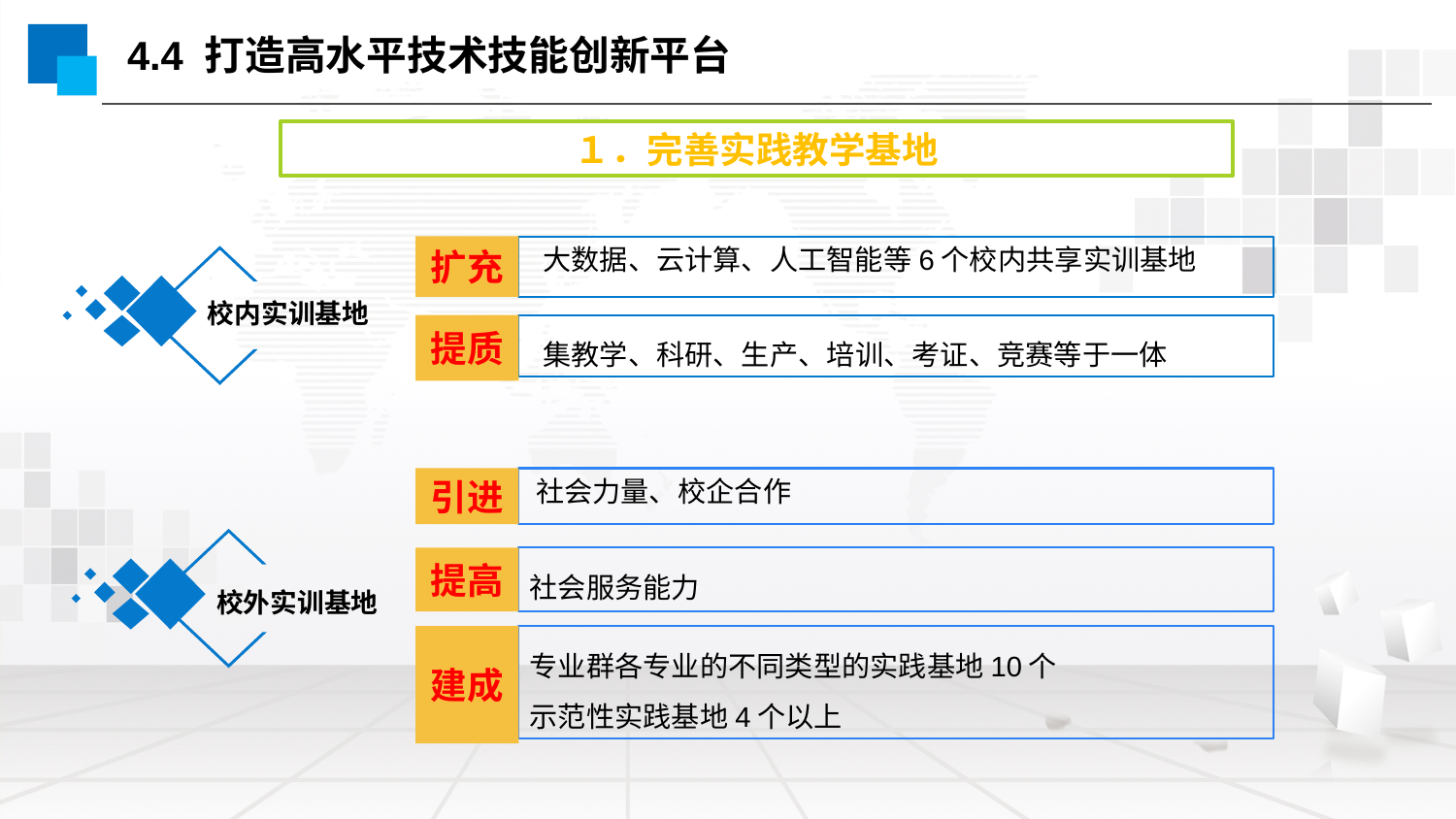

4.4 打造高水平技术技能创新平台
１．完善实践教学基地
扩充
 大数据、云计算、人工智能等6个校内共享实训基地

校内实训基地
 集教学、科研、生产、培训、考证、竞赛等于一体
提质
引进
社会力量、校企合作

提高
社会服务能力
校外实训基地
建成
专业群各专业的不同类型的实践基地10个
示范性实践基地4个以上